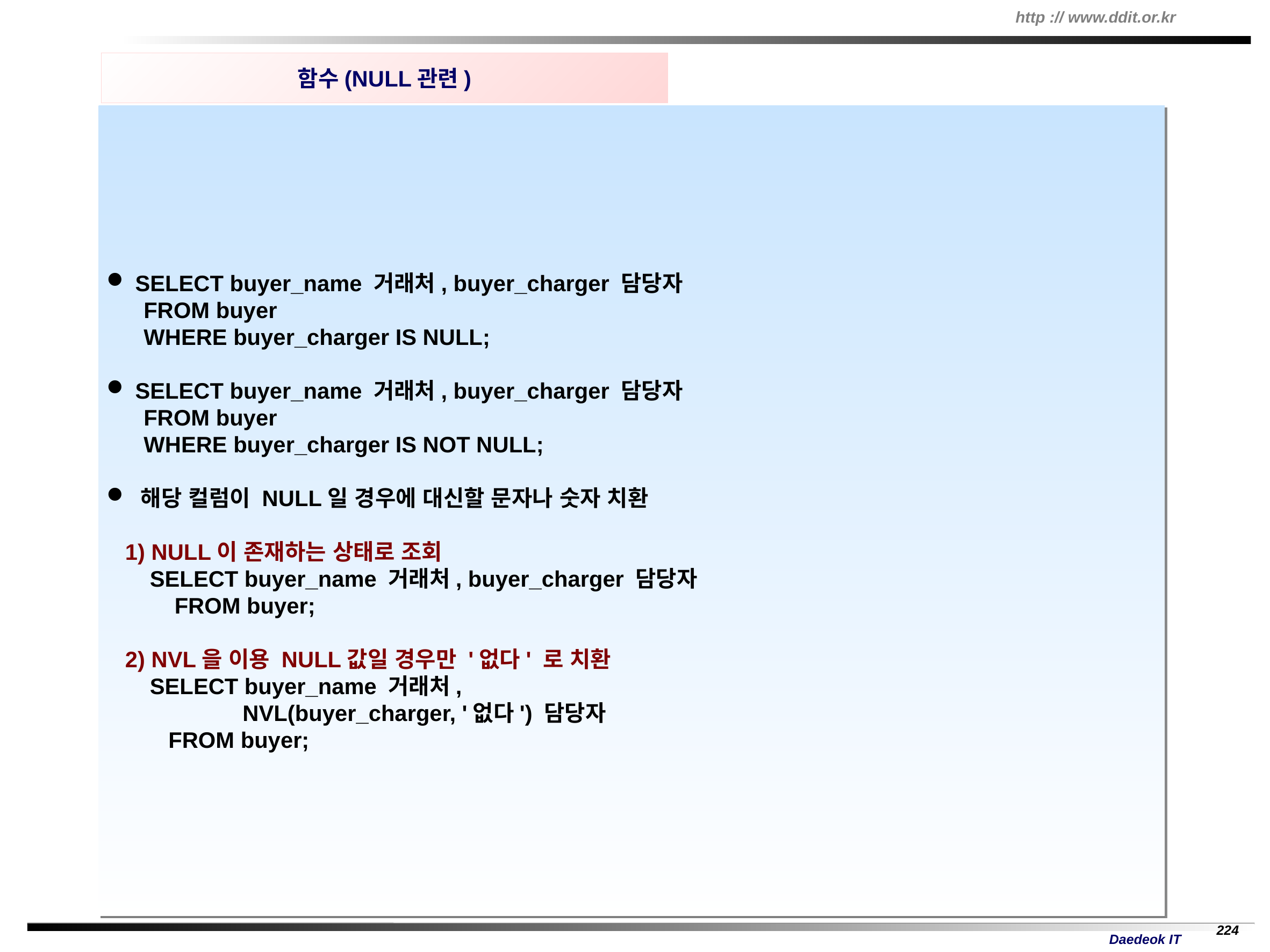

함수(NULL관련)
 SELECT buyer_name 거래처, buyer_charger 담당자
      FROM buyer
      WHERE buyer_charger IS NULL;

 SELECT buyer_name 거래처, buyer_charger 담당자
      FROM buyer
      WHERE buyer_charger IS NOT NULL;

 해당 컬럼이 NULL일 경우에 대신할 문자나 숫자 치환

   1) NULL이 존재하는 상태로 조회
       SELECT buyer_name 거래처, buyer_charger 담당자
           FROM buyer;

   2) NVL을 이용 NULL값일 경우만 '없다' 로 치환
       SELECT buyer_name 거래처,
                      NVL(buyer_charger, '없다') 담당자
          FROM buyer;